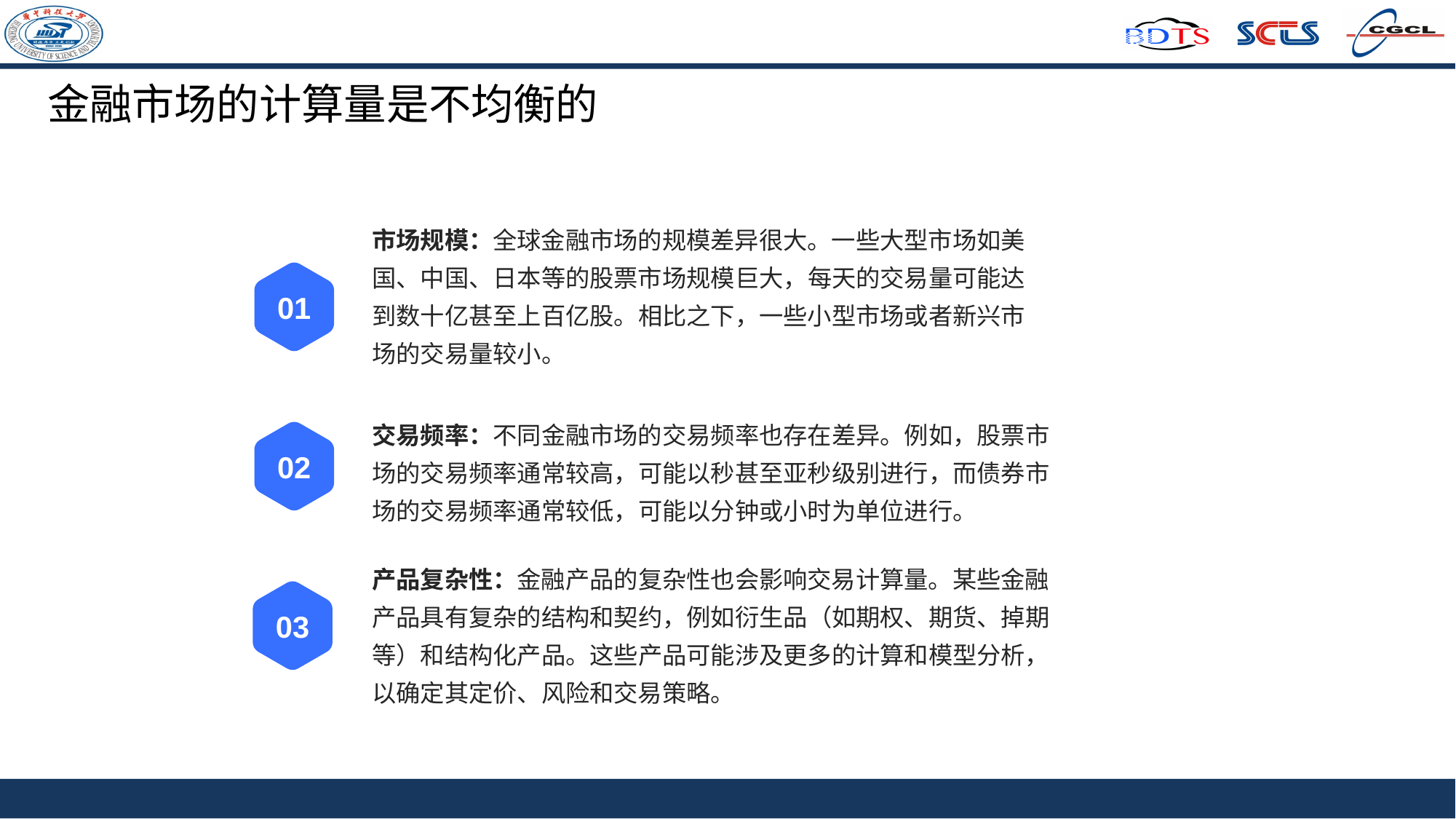

# 金融市场的计算量是不均衡的

市场规模：全球金融市场的规模差异很大。一些大型市场如美国、中国、日本等的股票市场规模巨大，每天的交易量可能达到数十亿甚至上百亿股。相比之下，一些小型市场或者新兴市场的交易量较小。
01
交易频率：不同金融市场的交易频率也存在差异。例如，股票市场的交易频率通常较高，可能以秒甚至亚秒级别进行，而债券市场的交易频率通常较低，可能以分钟或小时为单位进行。
02
产品复杂性：金融产品的复杂性也会影响交易计算量。某些金融产品具有复杂的结构和契约，例如衍生品（如期权、期货、掉期等）和结构化产品。这些产品可能涉及更多的计算和模型分析，以确定其定价、风险和交易策略。
03

21